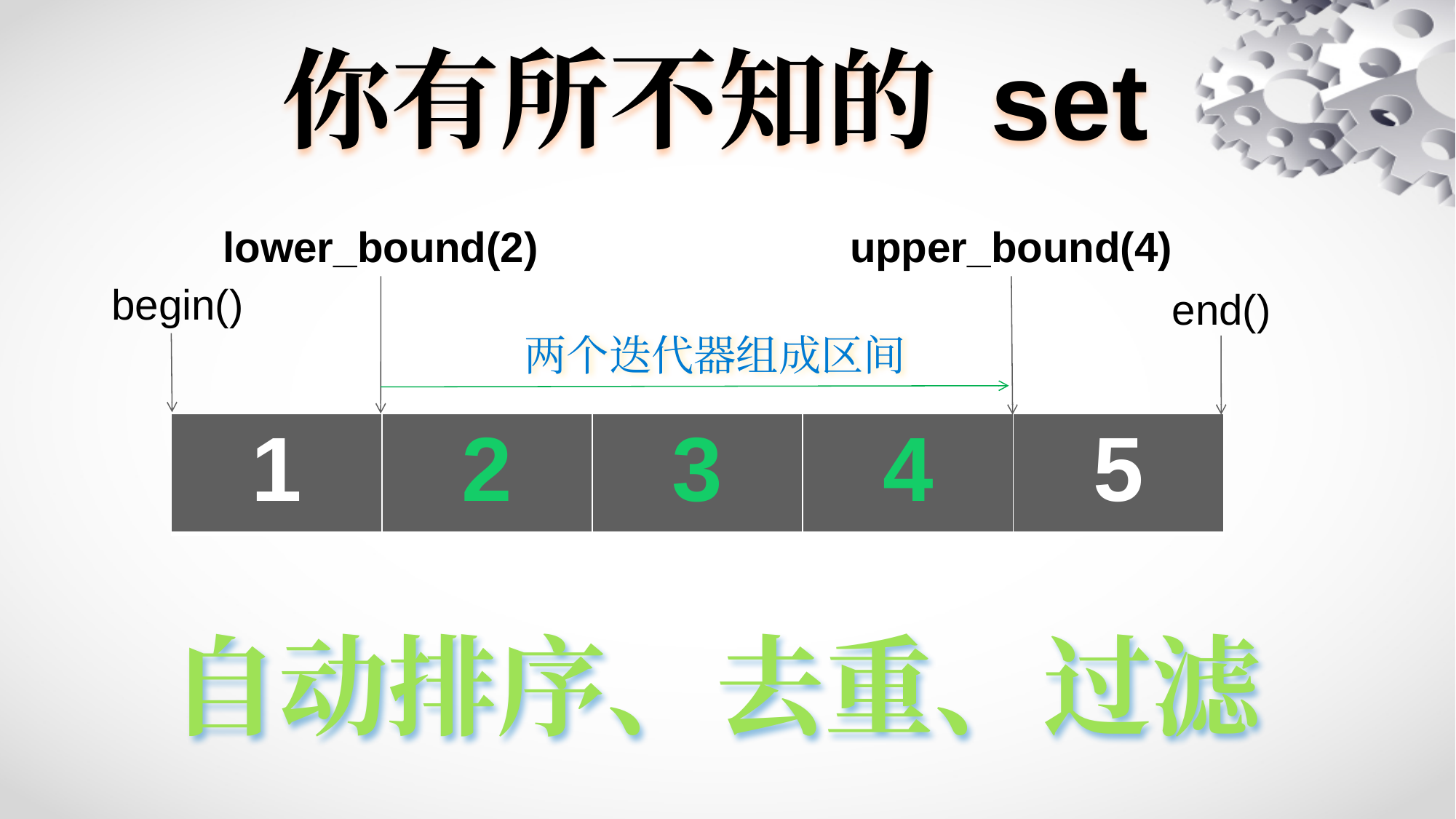

你有所不知的 set
lower_bound(2)
upper_bound(4)
begin()
end()
两个迭代器组成区间
| 1 | 2 | 3 | 4 | 5 |
| --- | --- | --- | --- | --- |
自动排序、去重、过滤